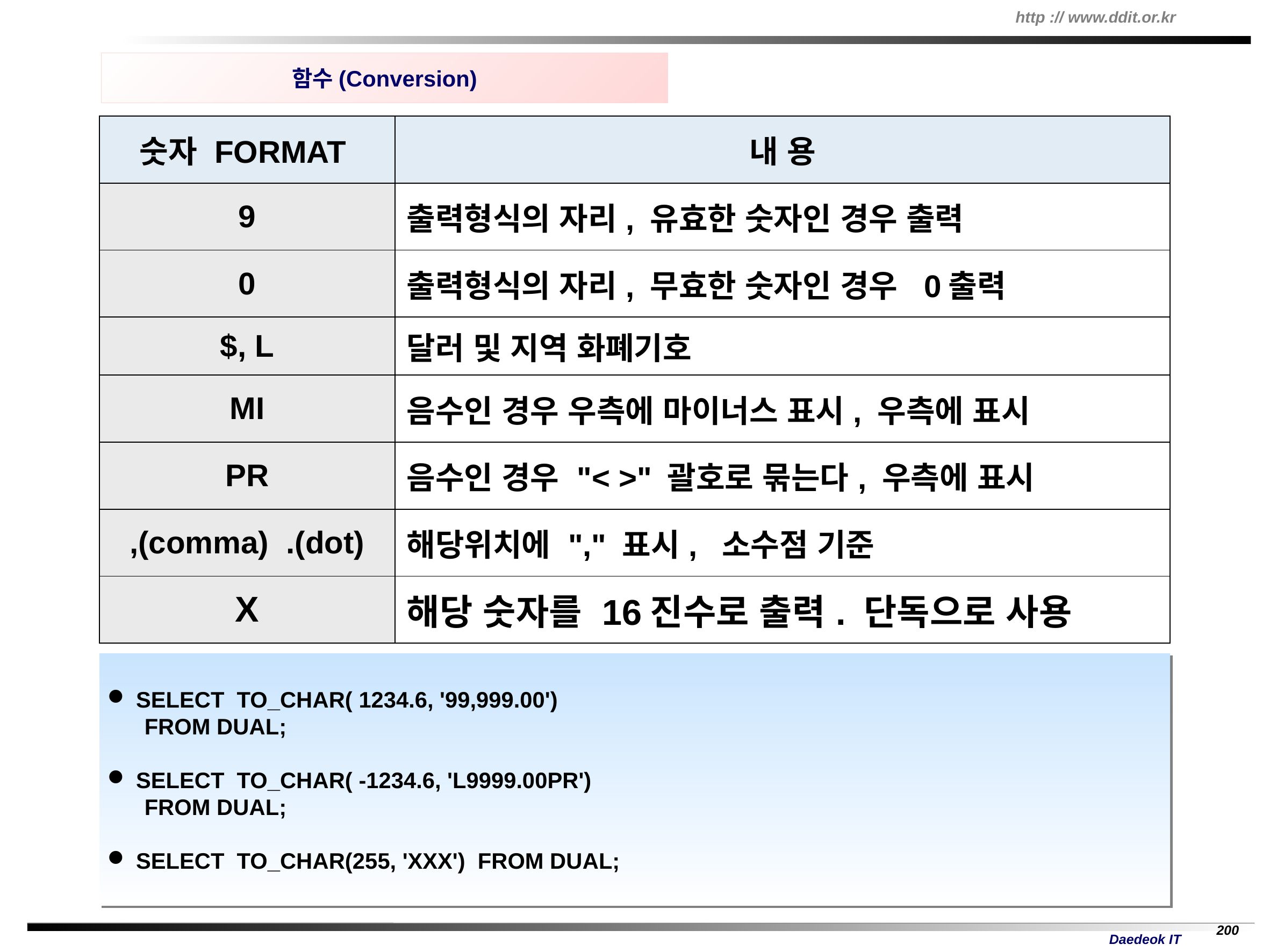

함수(Conversion)
| 숫자 FORMAT | 내 용 |
| --- | --- |
| 9 | 출력형식의 자리, 유효한 숫자인 경우 출력 |
| 0 | 출력형식의 자리, 무효한 숫자인 경우 0출력 |
| $, L | 달러 및 지역 화폐기호 |
| MI | 음수인 경우 우측에 마이너스 표시, 우측에 표시 |
| PR | 음수인 경우 "< >" 괄호로 묶는다, 우측에 표시 |
| ,(comma) .(dot) | 해당위치에 "," 표시, 소수점 기준 |
| X | 해당 숫자를 16진수로 출력. 단독으로 사용 |
 SELECT  TO_CHAR( 1234.6, '99,999.00')
      FROM DUAL;

 SELECT  TO_CHAR( -1234.6, 'L9999.00PR')
      FROM DUAL;

 SELECT  TO_CHAR(255, 'XXX')  FROM DUAL;